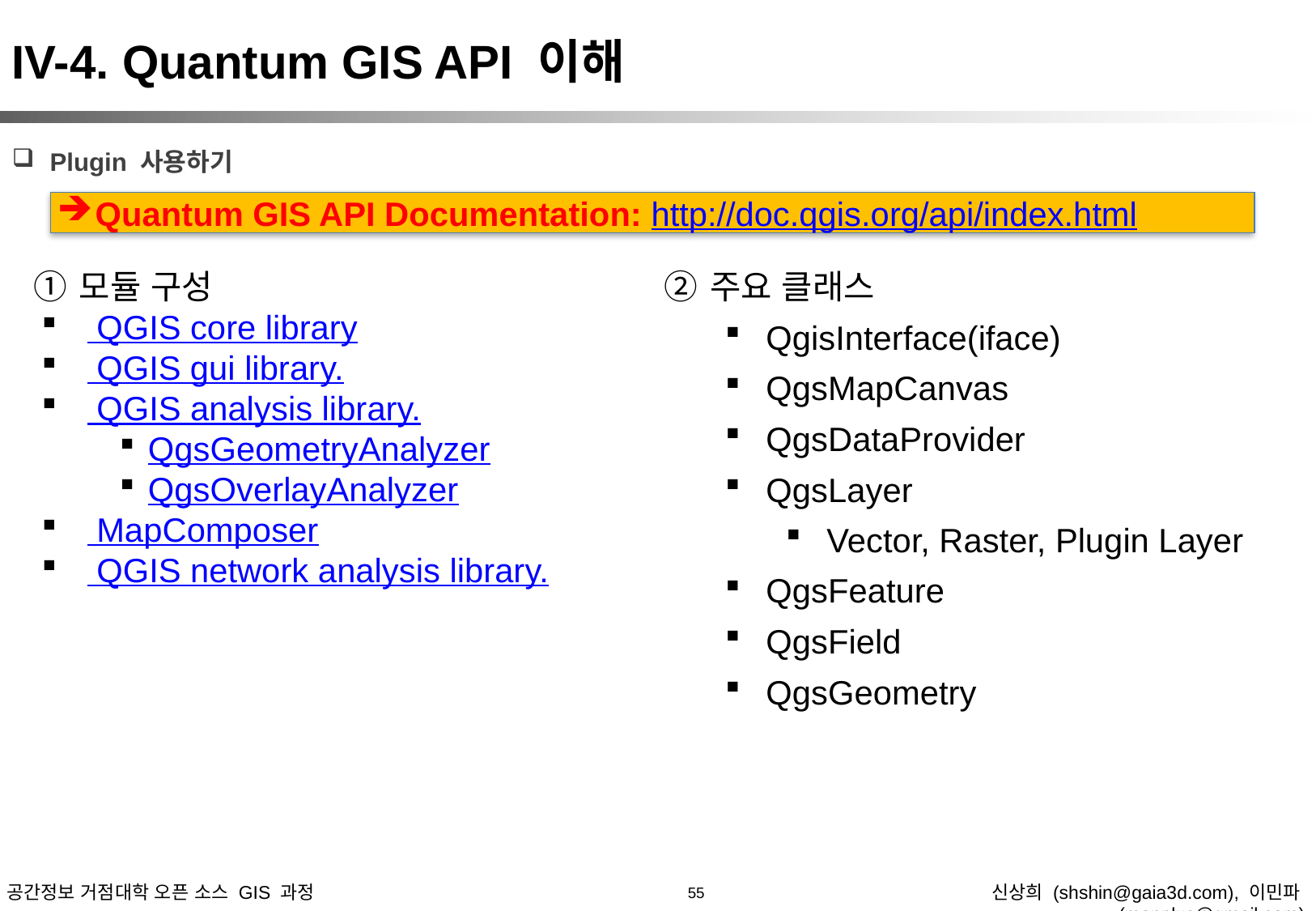

IV-4. Quantum GIS API 이해
Plugin 사용하기
Quantum GIS API Documentation: http://doc.qgis.org/api/index.html
모듈 구성
 QGIS core library
 QGIS gui library.
 QGIS analysis library.
QgsGeometryAnalyzer
QgsOverlayAnalyzer
 MapComposer
 QGIS network analysis library.
주요 클래스
QgisInterface(iface)
QgsMapCanvas
QgsDataProvider
QgsLayer
Vector, Raster, Plugin Layer
QgsFeature
QgsField
QgsGeometry
55